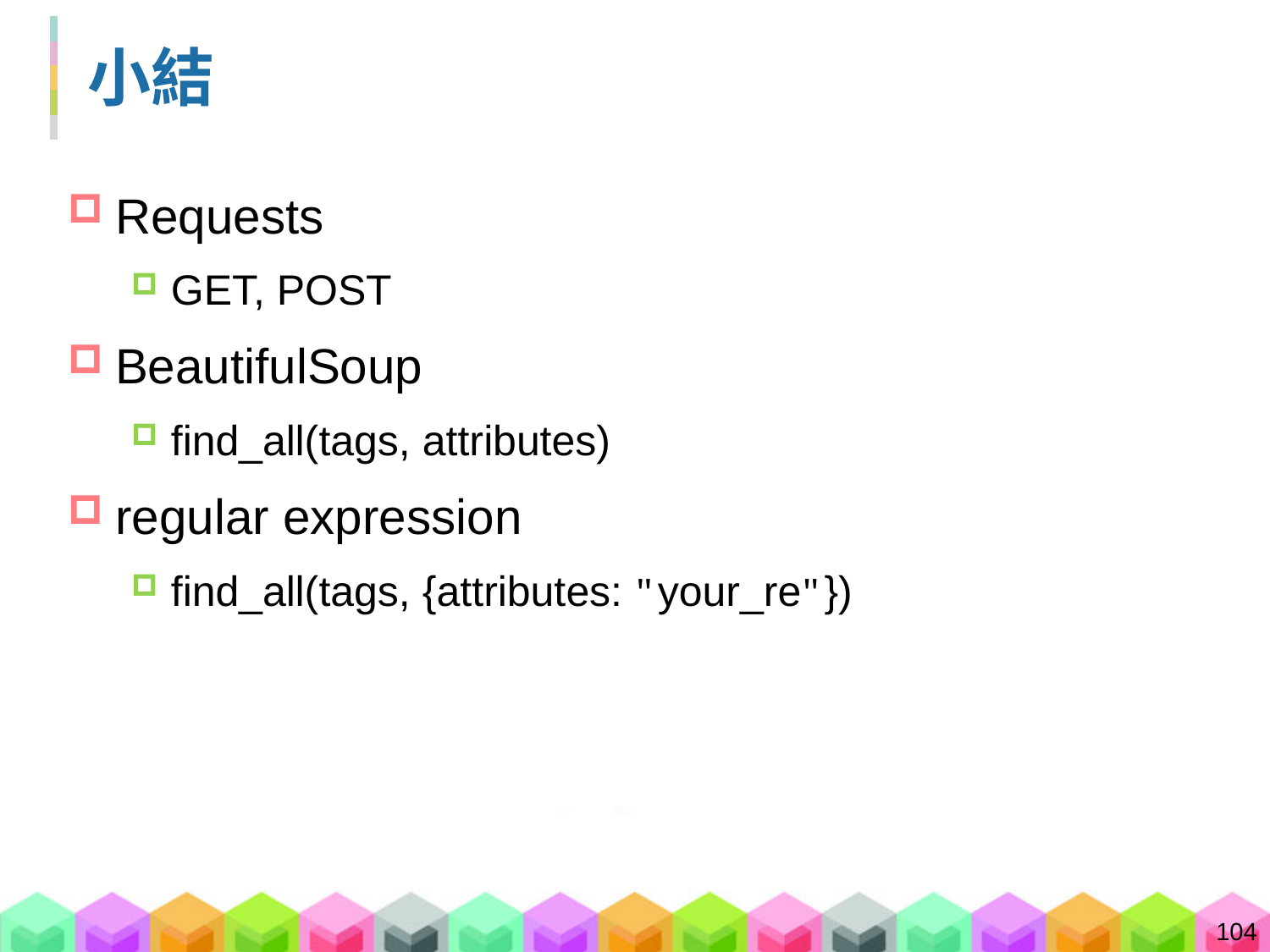

# 小結
Requests
GET, POST
BeautifulSoup
find_all(tags, attributes)
regular expression
find_all(tags, {attributes: "your_re"})
104